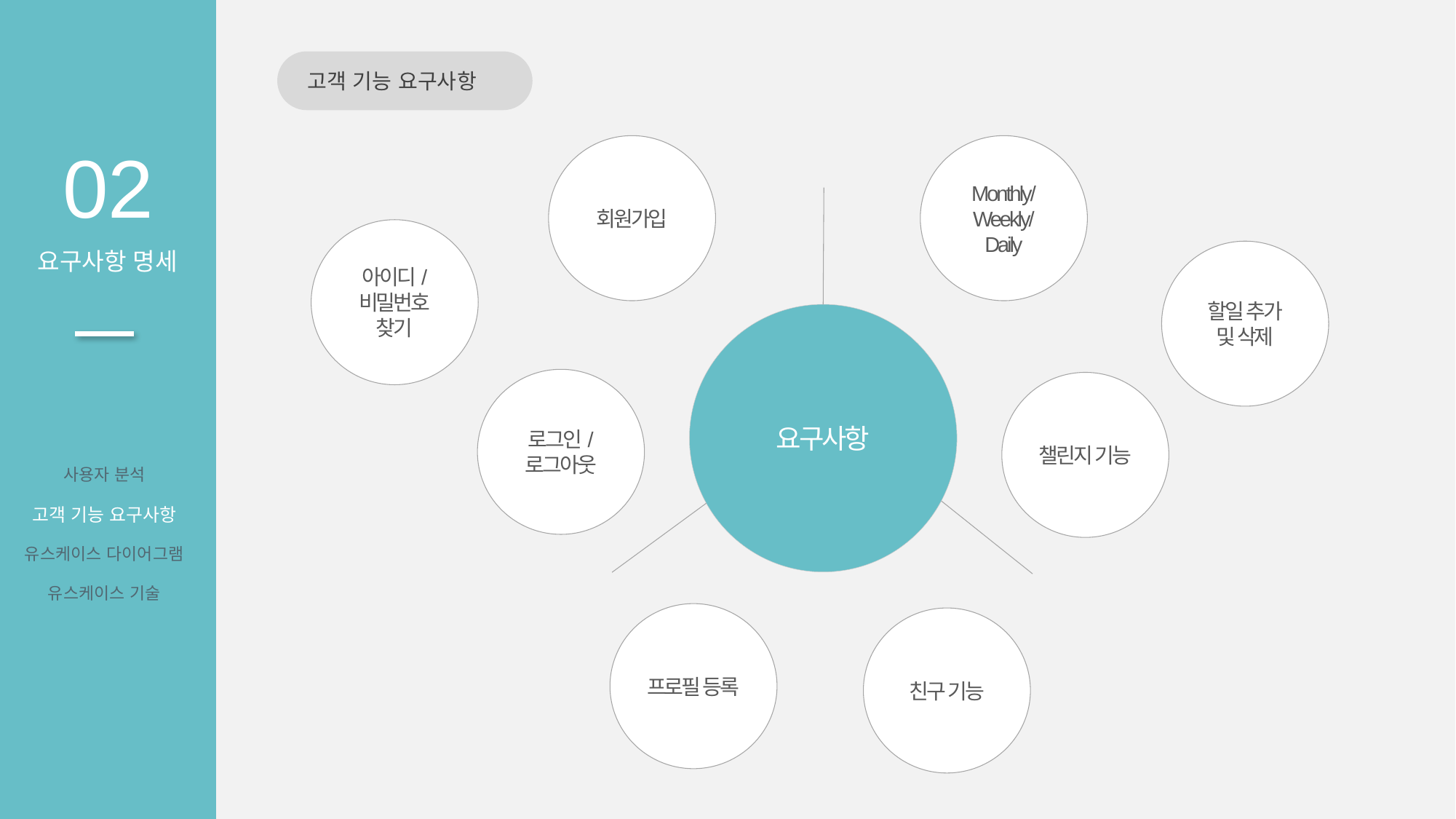

고객 기능 요구사항
02
요구사항 명세
회원가입
Monthly/
Weekly/
Daily
아이디/
비밀번호
찾기
할일 추가
및 삭제
요구사항
로그인/
로그아웃
챌린지 기능
사용자 분석
고객 기능 요구사항
유스케이스 다이어그램
유스케이스 기술
프로필 등록
친구 기능